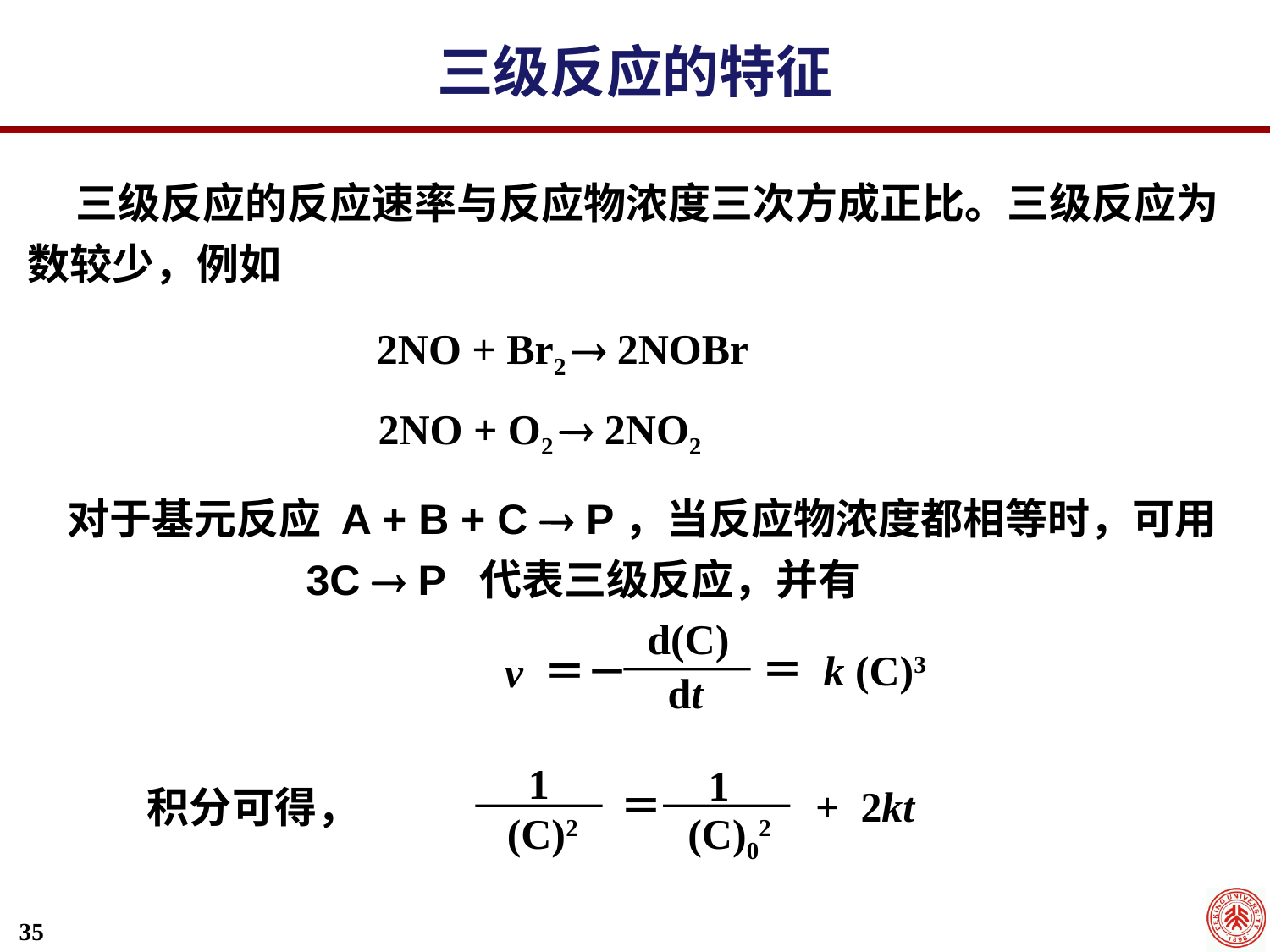

三级反应的特征

    三级反应的反应速率与反应物浓度三次方成正比。三级反应为数较少，例如
2NO + Br2 → 2NOBr
2NO + O2 → 2NO2
对于基元反应 A + B + C → P，当反应物浓度都相等时，可用                         3C → P  代表三级反应，并有
d(C)
＝ k (C)3
v ＝－
  dt

1
1
积分可得，
  (C)2
(C)02

   ＝               +  2kt
35